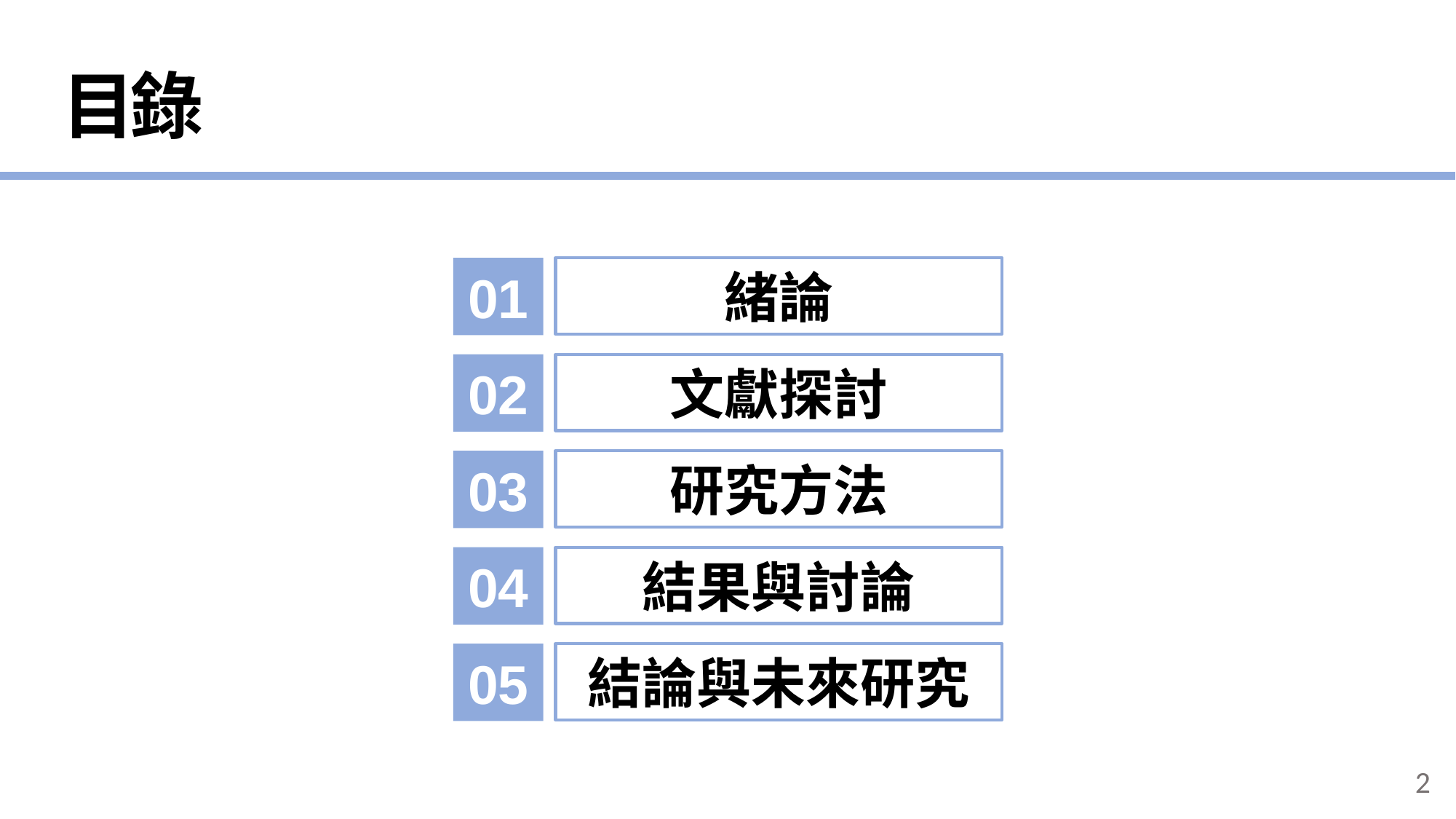

目錄
01
緒論
02
文獻探討
03
研究方法
04
結果與討論
05
結論與未來研究

2